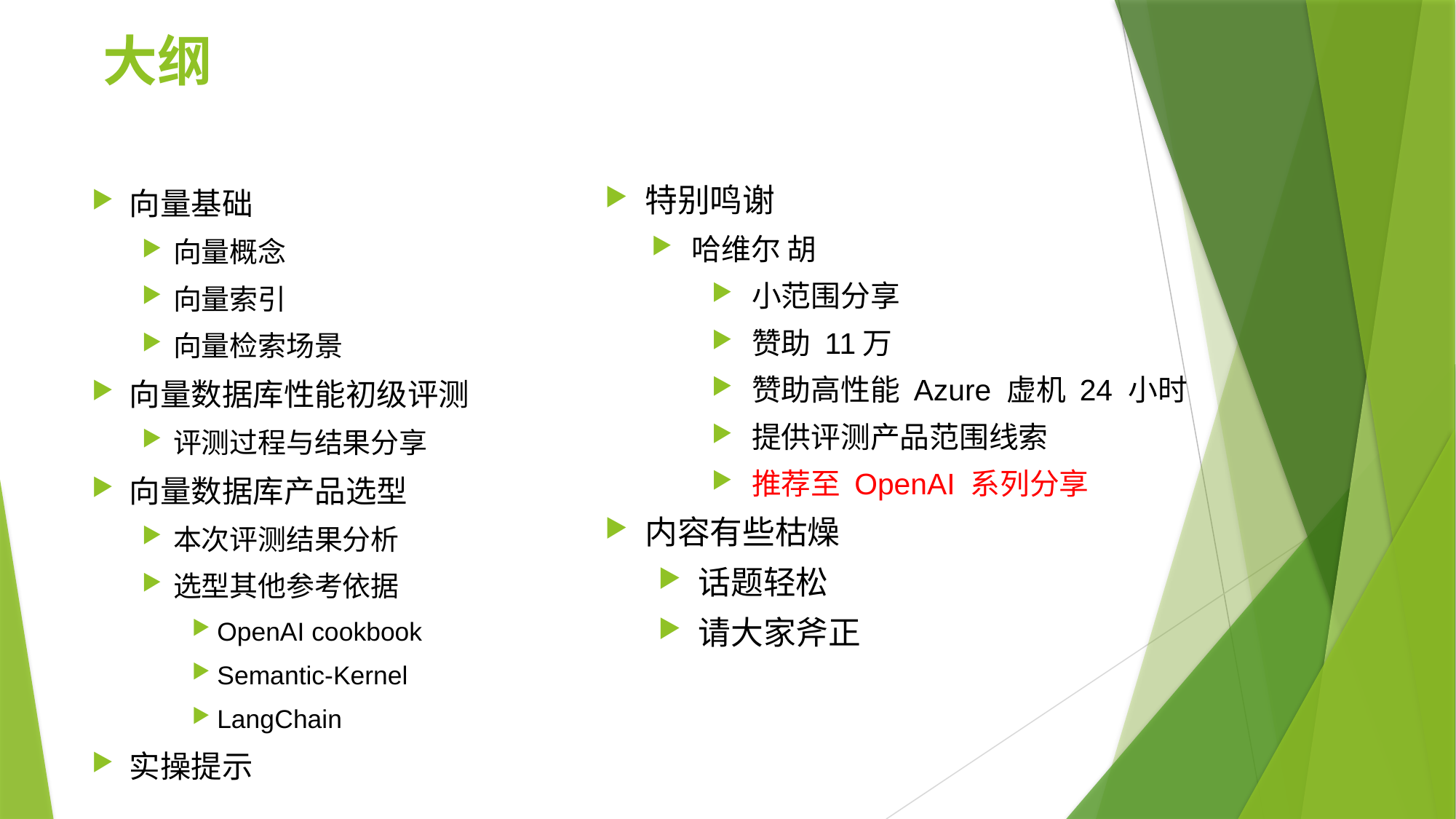

# 大纲
向量基础
向量概念
向量索引
向量检索场景
向量数据库性能初级评测
评测过程与结果分享
向量数据库产品选型
本次评测结果分析
选型其他参考依据
OpenAI cookbook
Semantic-Kernel
LangChain
实操提示

特别鸣谢
哈维尔 胡
小范围分享
赞助 11万
赞助高性能 Azure 虚机 24 小时
提供评测产品范围线索
推荐至 OpenAI 系列分享
内容有些枯燥
话题轻松
请大家斧正